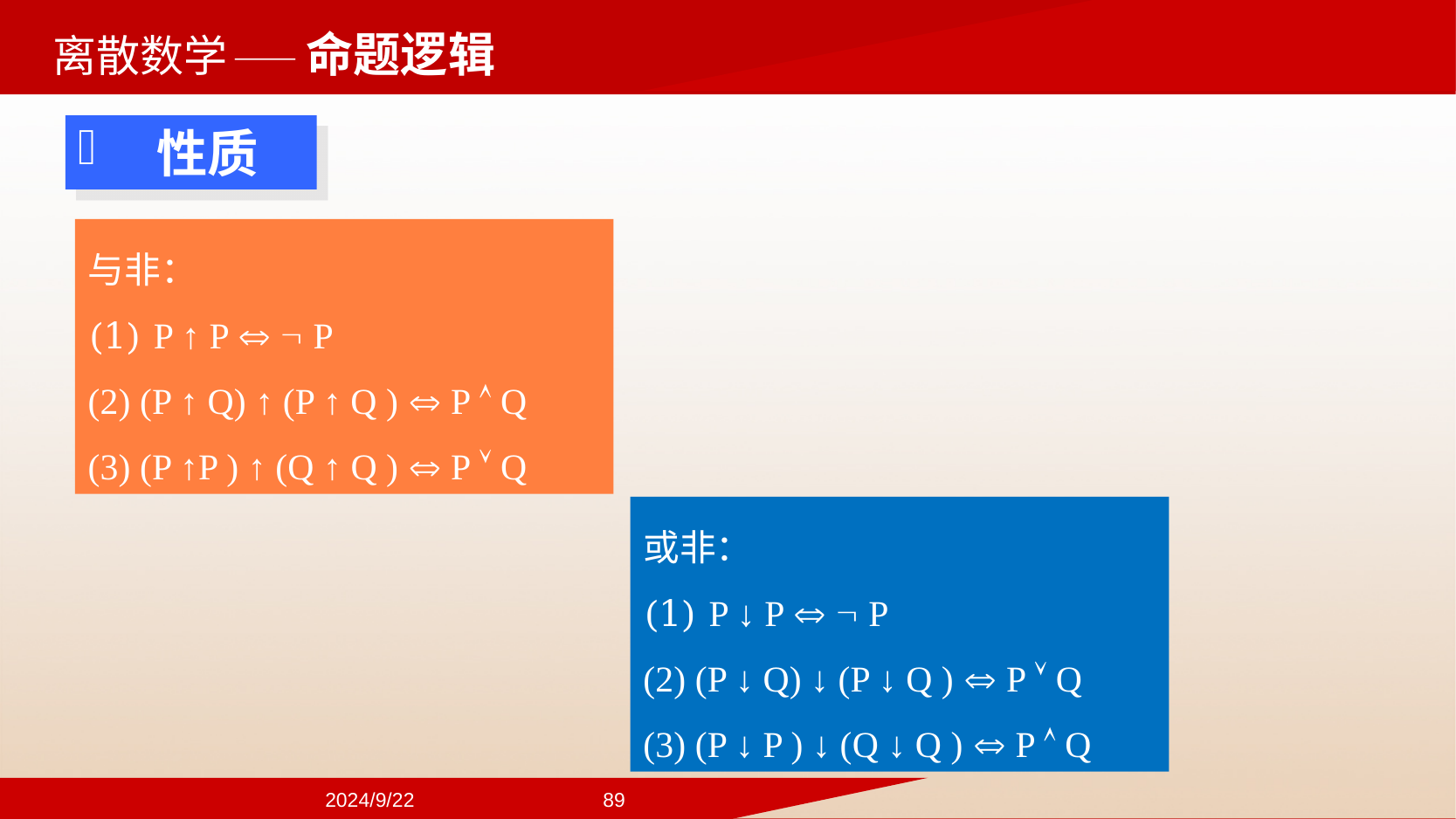

——命题逻辑
 性质
与非：
(1) P ↑ P ⇔ ¬ P
(2) (P ↑ Q) ↑ (P ↑ Q ) ⇔ P ∧ Q
(3) (P ↑P ) ↑ (Q ↑ Q ) ⇔ P ∨ Q
或非：
(1) P ↓ P ⇔ ¬ P
(2) (P ↓ Q) ↓ (P ↓ Q ) ⇔ P ∨ Q
(3) (P ↓ P ) ↓ (Q ↓ Q ) ⇔ P ∧ Q
2024/9/22
89